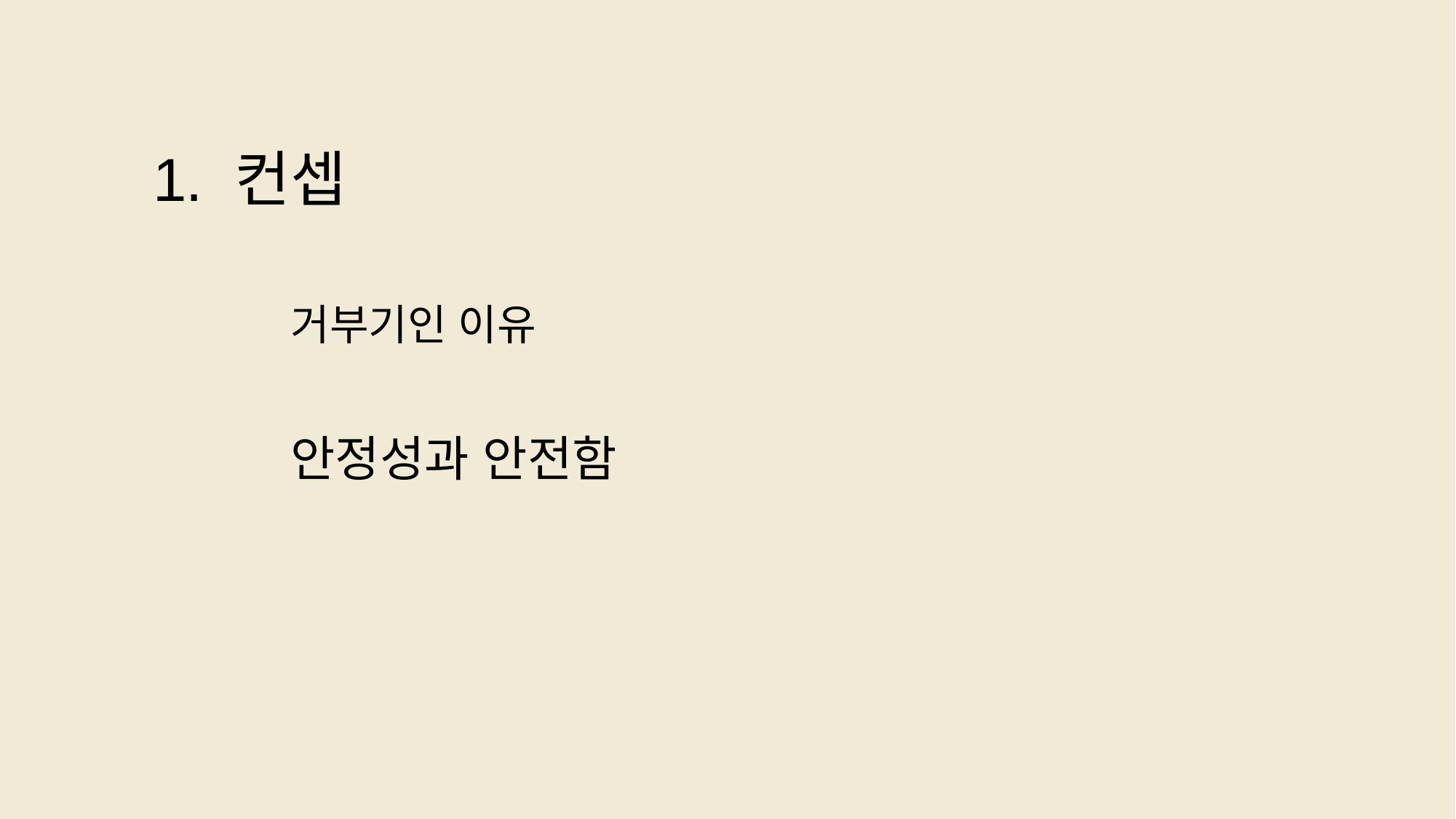

# 1. 컨셉
거부기인 이유
안정성과 안전함